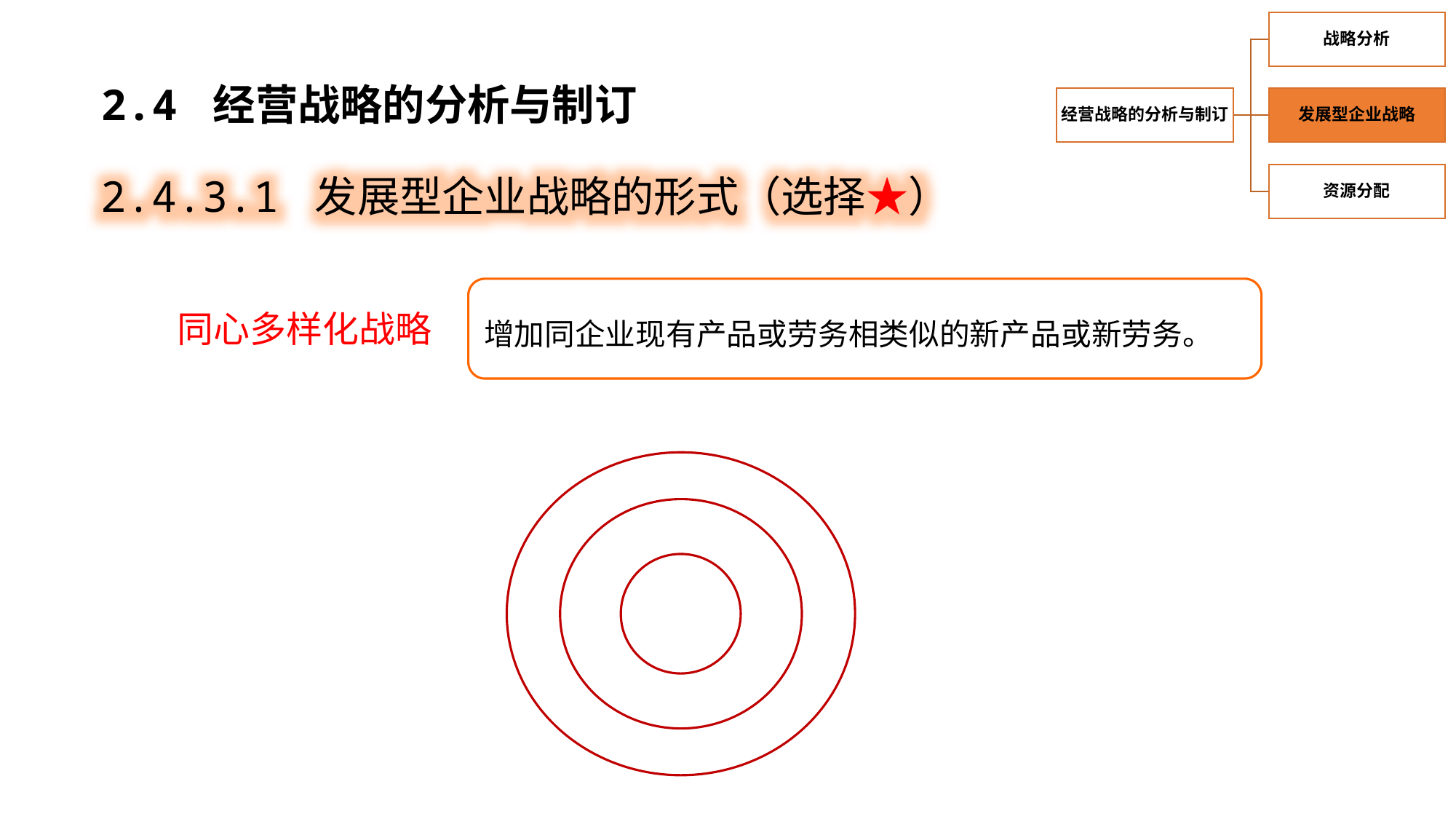

经营战略的分析与制订
战略分析
发展型企业战略
资源分配
2.4 经营战略的分析与制订
2.4.3.1 发展型企业战略的形式（选择★）
增加同企业现有产品或劳务相类似的新产品或新劳务。
同心多样化战略